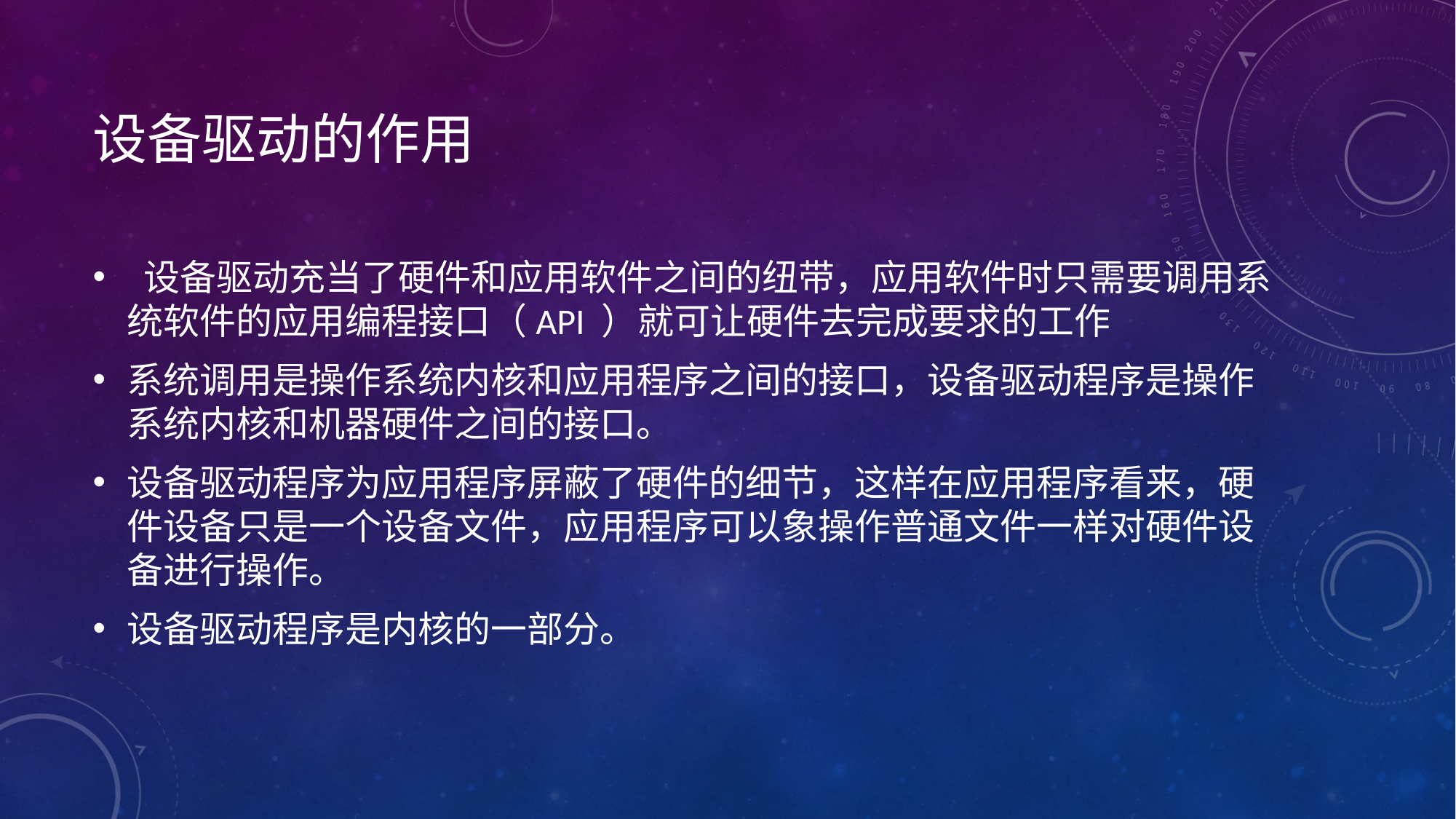

# 设备驱动的作用
 设备驱动充当了硬件和应用软件之间的纽带，应用软件时只需要调用系统软件的应用编程接口（API ）就可让硬件去完成要求的工作
系统调用是操作系统内核和应用程序之间的接口，设备驱动程序是操作系统内核和机器硬件之间的接口。
设备驱动程序为应用程序屏蔽了硬件的细节，这样在应用程序看来，硬件设备只是一个设备文件，应用程序可以象操作普通文件一样对硬件设备进行操作。
设备驱动程序是内核的一部分。